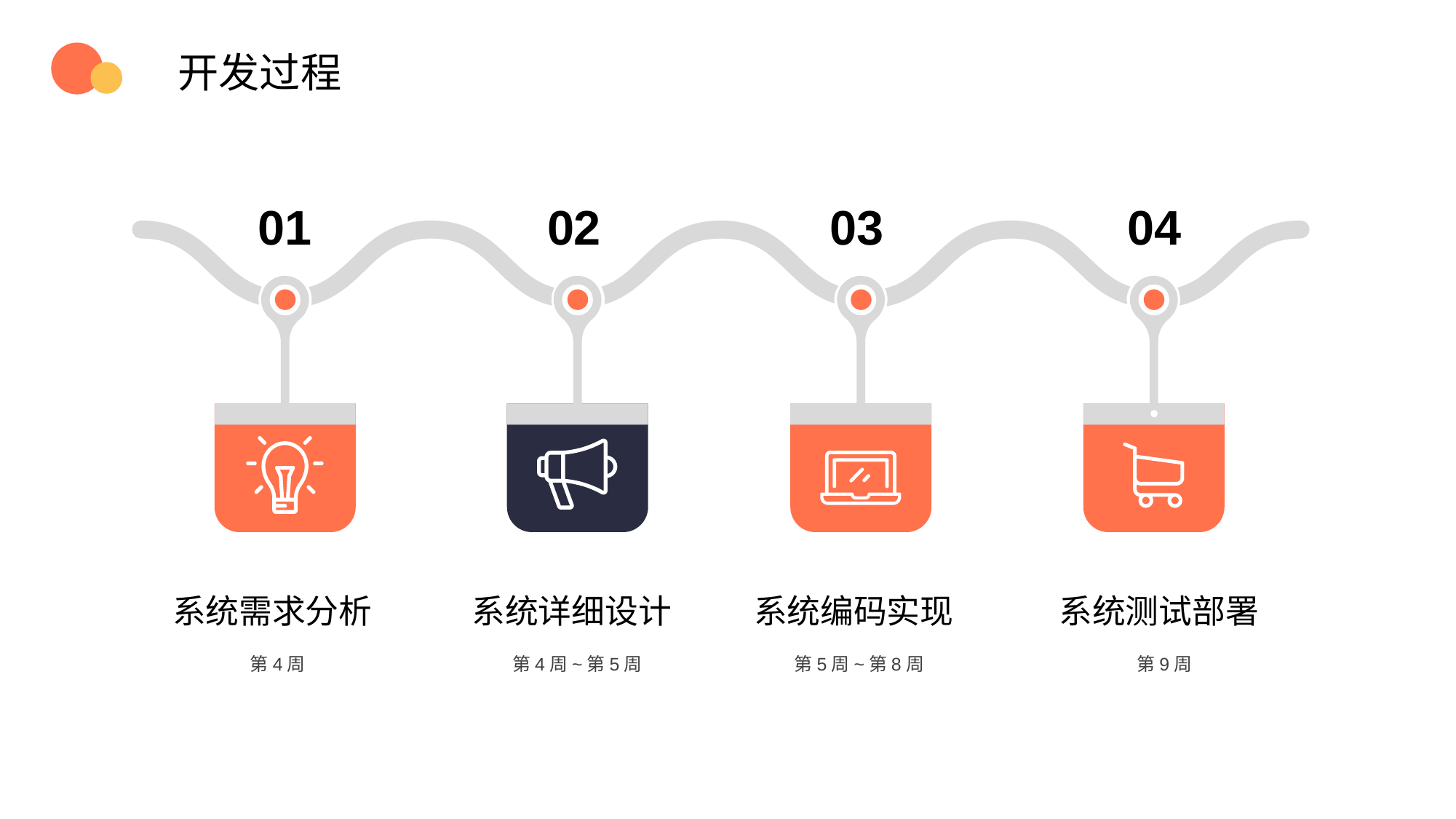

开发过程

01
02
03
04

系统需求分析
第4周
系统详细设计
第4周~第5周
系统编码实现
第5周~第8周
系统测试部署
第9周